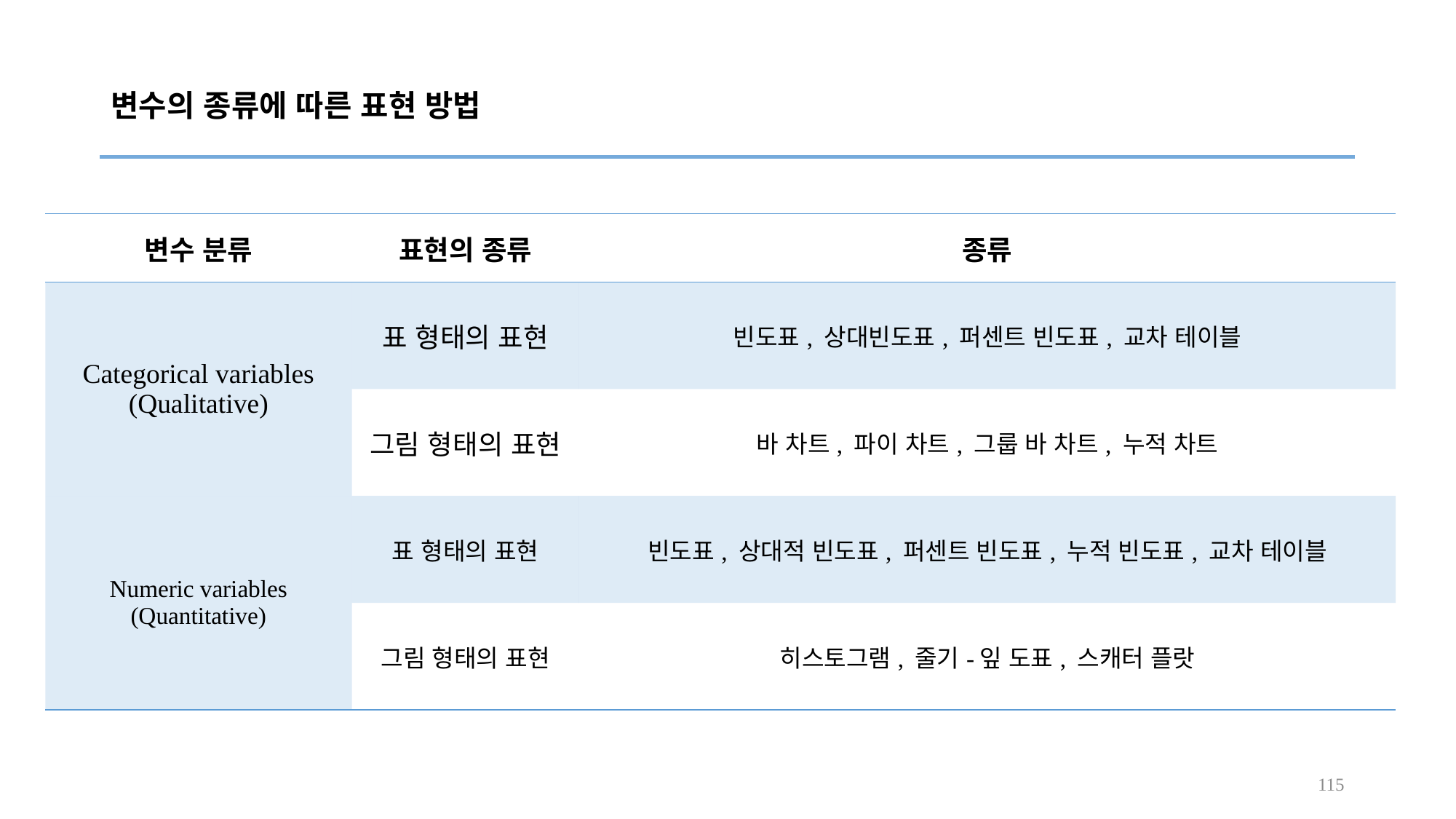

# 변수의 종류에 따른 표현 방법

| 변수 분류 | 표현의 종류 | 종류 |
| --- | --- | --- |
| Categorical variables (Qualitative) | 표 형태의 표현 | 빈도표, 상대빈도표, 퍼센트 빈도표, 교차 테이블 |
|  | 그림 형태의 표현 | 바 차트, 파이 차트, 그룹 바 차트, 누적 차트 |
| Numeric variables (Quantitative) | 표 형태의 표현 | 빈도표, 상대적 빈도표, 퍼센트 빈도표, 누적 빈도표, 교차 테이블 |
|  | 그림 형태의 표현 | 히스토그램, 줄기-잎 도표, 스캐터 플랏 |
115